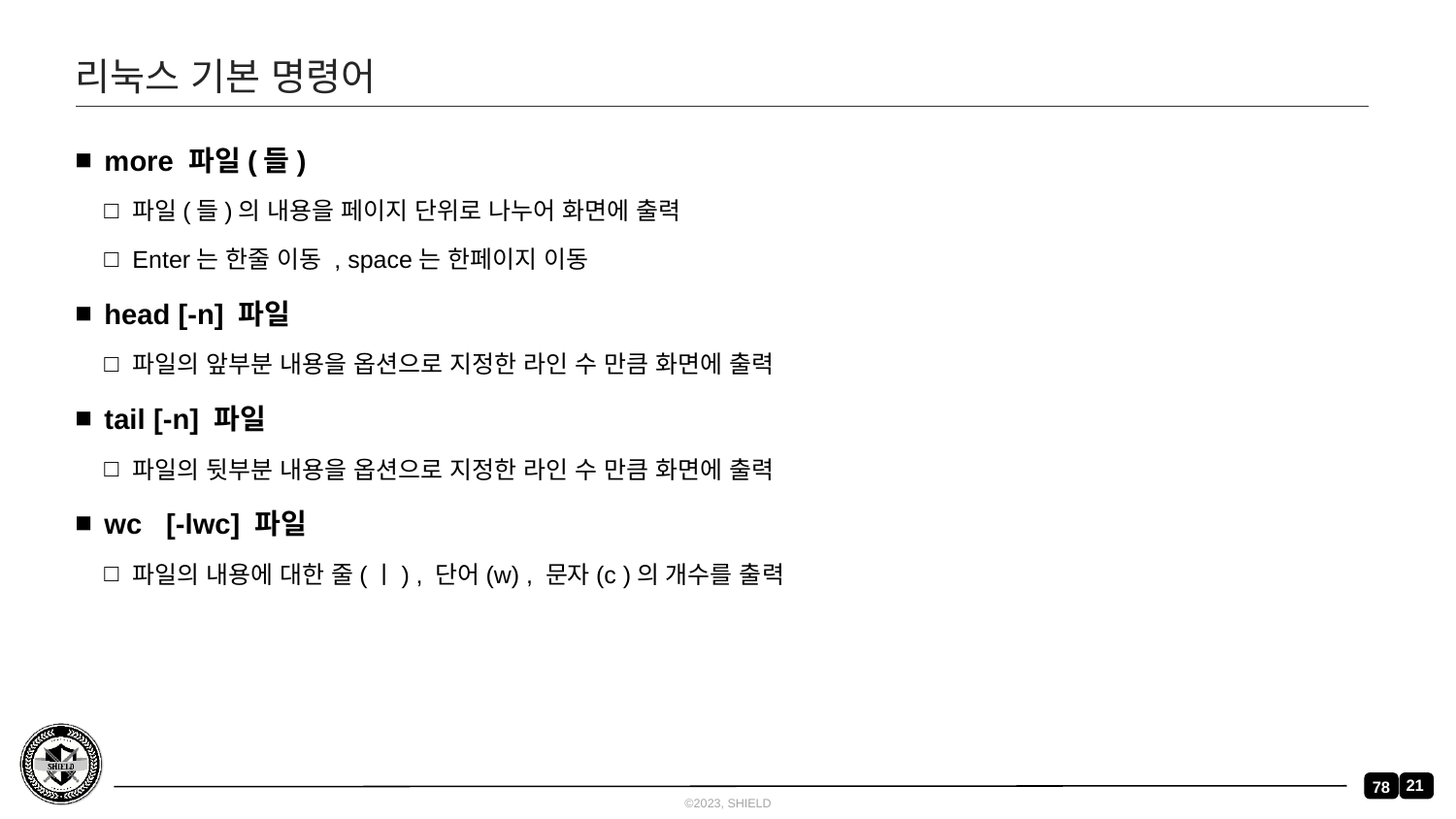

# 리눅스 기본 명령어
more 파일(들)
파일(들)의 내용을 페이지 단위로 나누어 화면에 출력
Enter는 한줄 이동 , space는 한페이지 이동
head [-n] 파일
파일의 앞부분 내용을 옵션으로 지정한 라인 수 만큼 화면에 출력
tail [-n] 파일
파일의 뒷부분 내용을 옵션으로 지정한 라인 수 만큼 화면에 출력
wc   [-lwc] 파일
파일의 내용에 대한 줄(ㅣ) , 단어(w) , 문자(c )의 개수를 출력